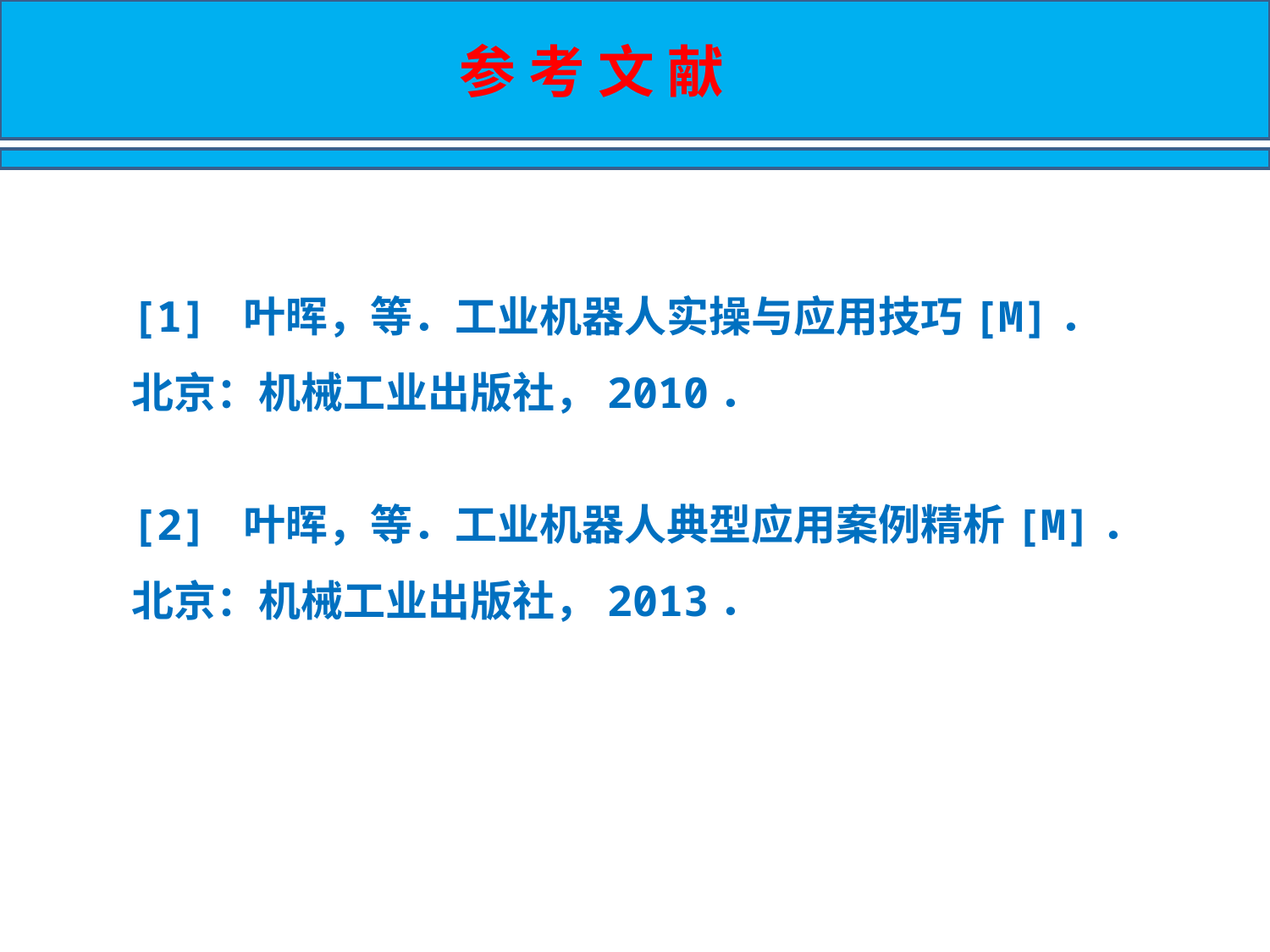

参 考 文 献
[1] 叶晖，等．工业机器人实操与应用技巧[M]．北京：机械工业出版社，2010．
[2] 叶晖，等．工业机器人典型应用案例精析[M]．北京：机械工业出版社，2013．